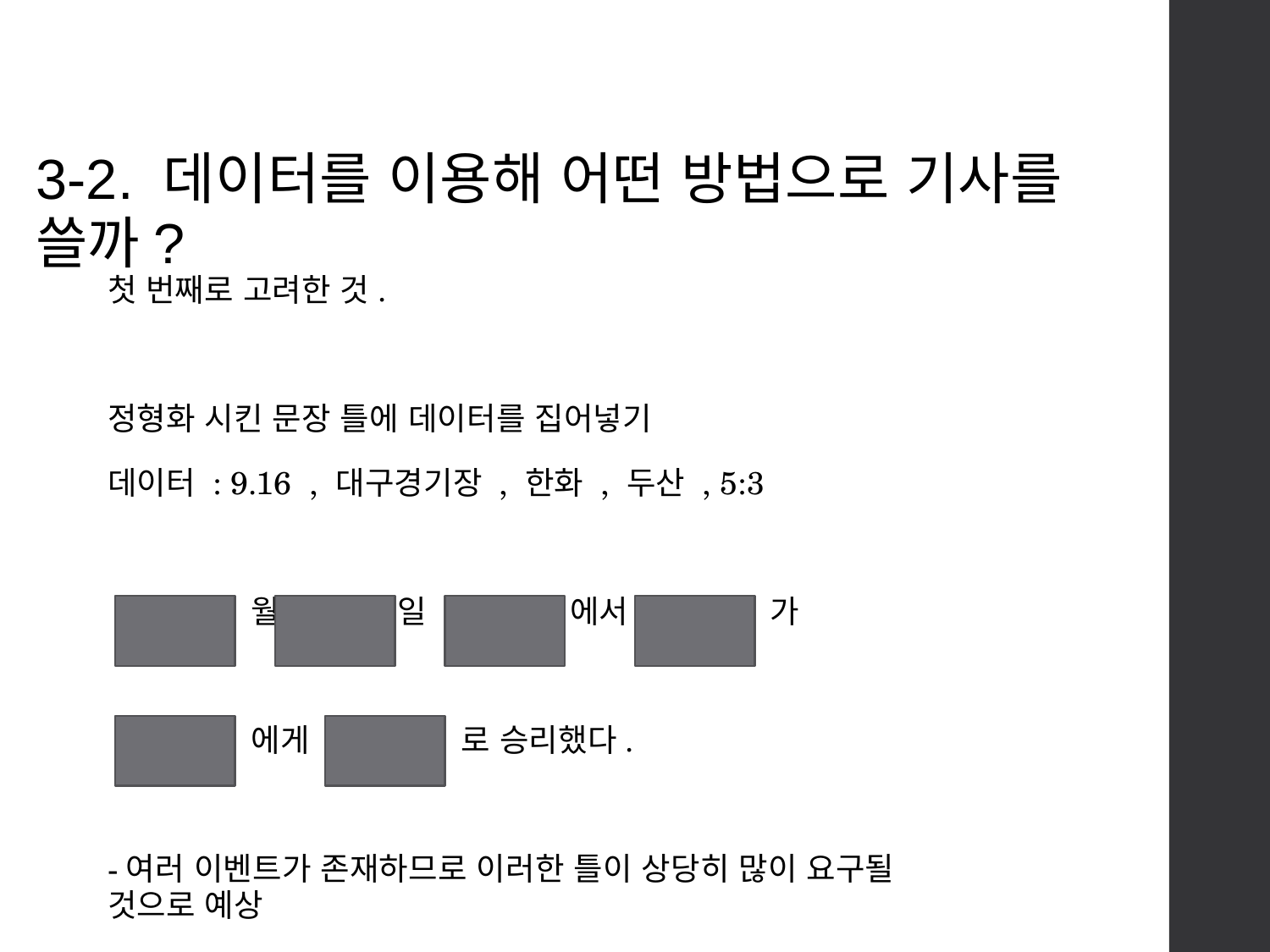

3-2. 데이터를 이용해 어떤 방법으로 기사를 쓸까?

첫 번째로 고려한 것.

정형화 시킨 문장 틀에 데이터를 집어넣기
데이터 : 9.16  , 대구경기장 , 한화 , 두산 , 5:3

	 월	    일	         에서	   가

	 에게 	           로 승리했다.

-여러 이벤트가 존재하므로 이러한 틀이 상당히 많이 요구될 것으로 예상